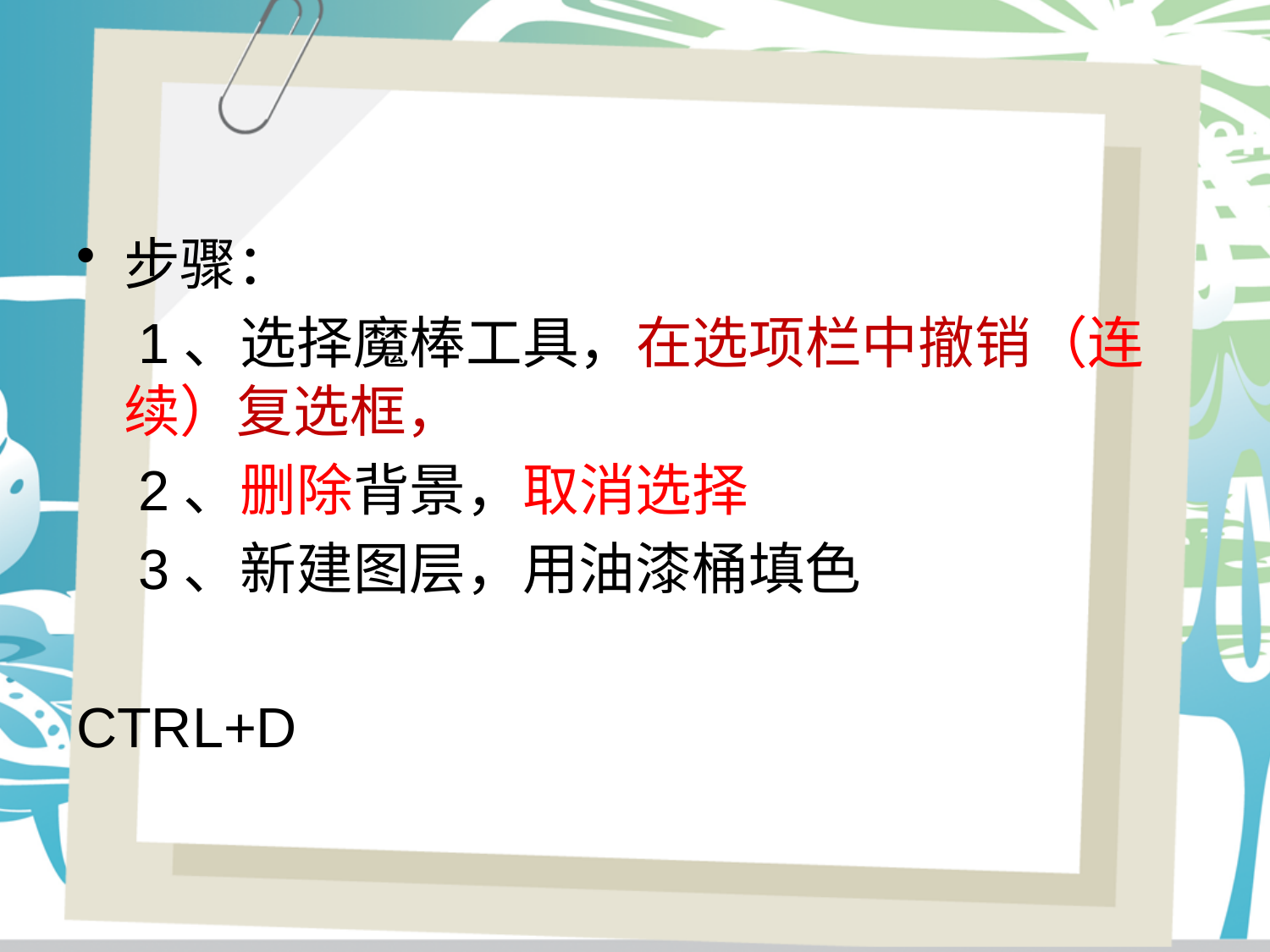

#
步骤：
    1、选择魔棒工具，在选项栏中撤销（连续）复选框，
    2、删除背景，取消选择
    3、新建图层，用油漆桶填色

CTRL+D